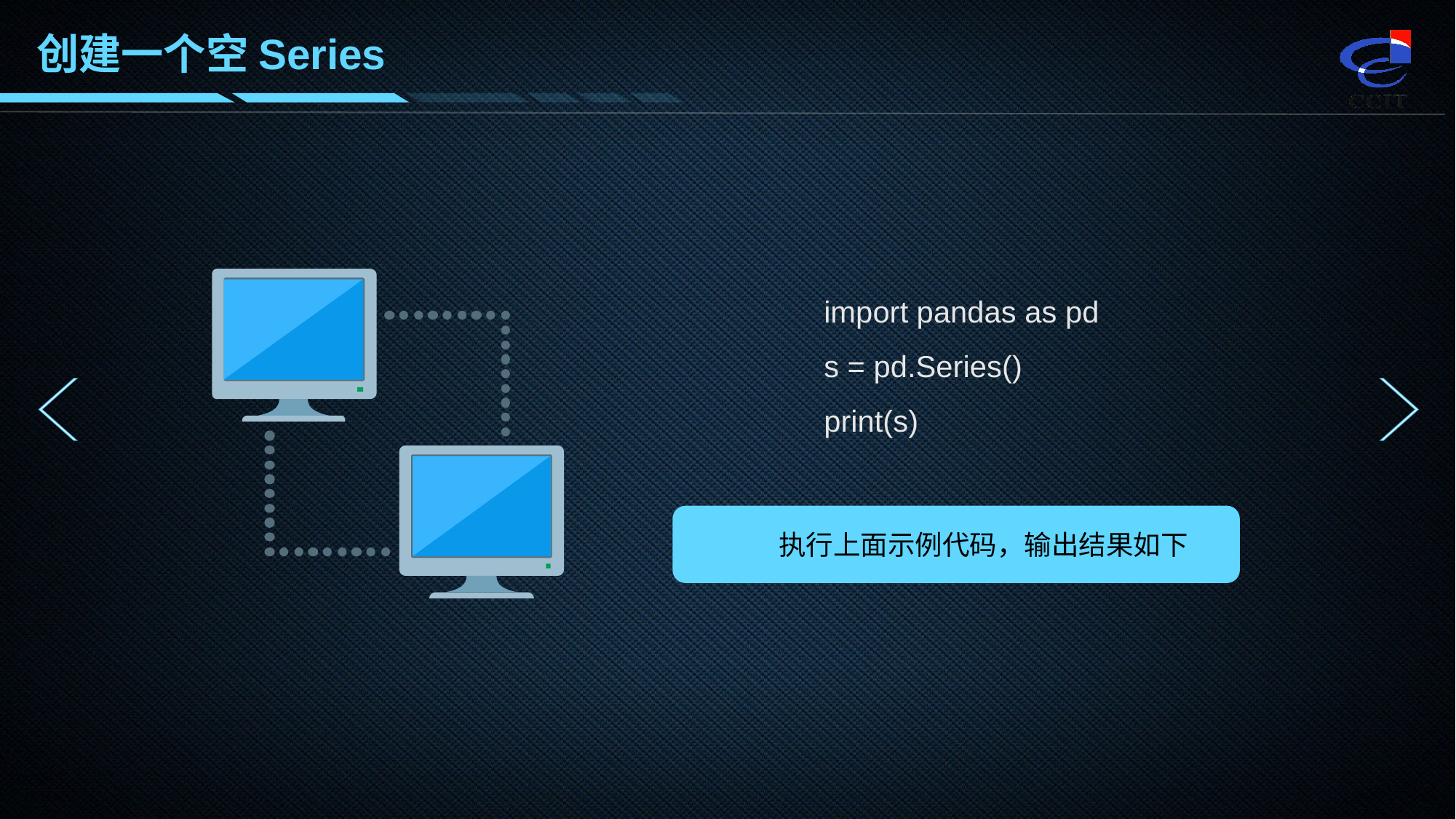

创建一个空Series

import pandas as pd
s = pd.Series()
print(s)
执行上面示例代码，输出结果如下